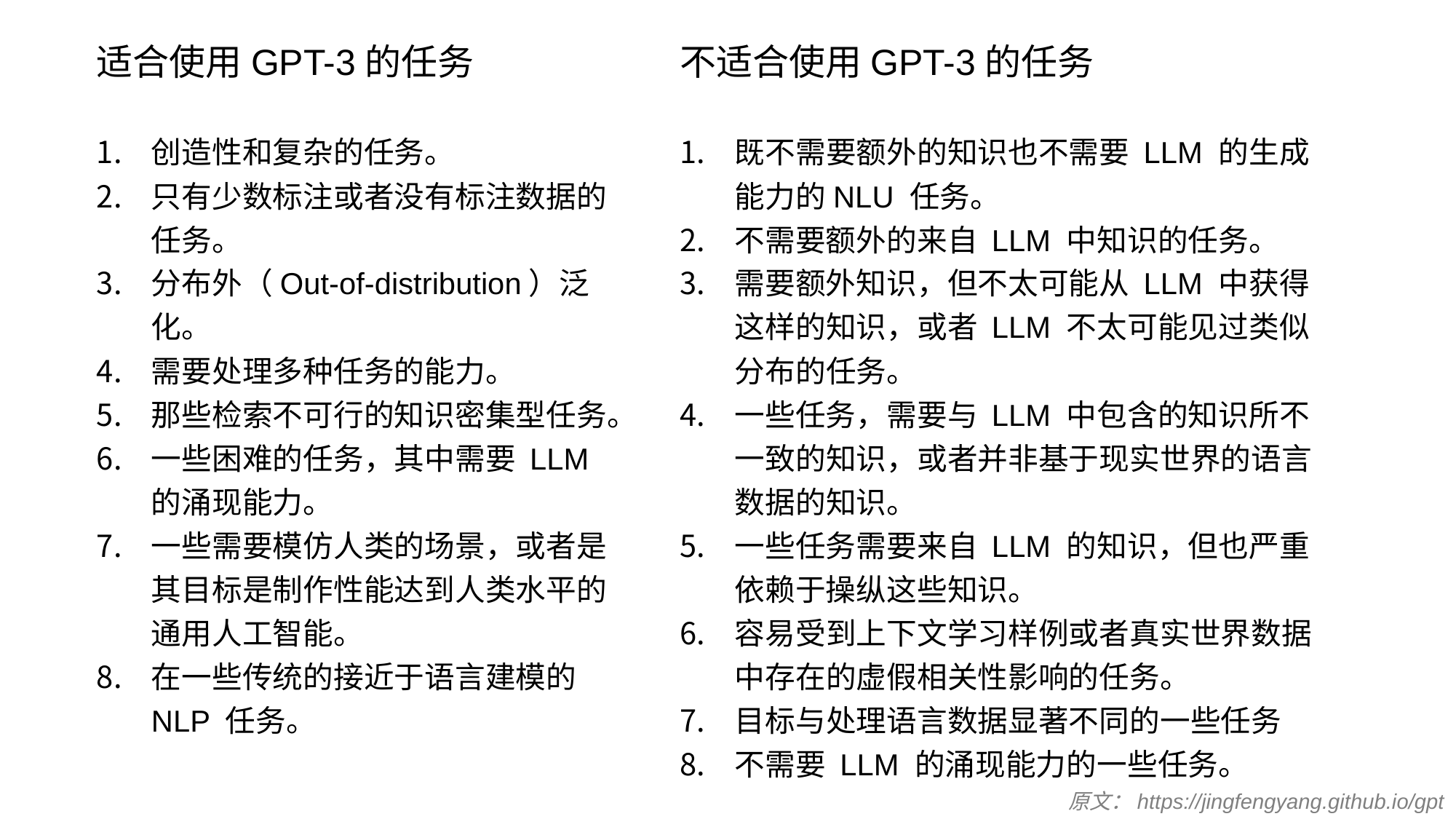

适合使用GPT-3的任务

创造性和复杂的任务。
只有少数标注或者没有标注数据的任务。
分布外（Out-of-distribution）泛化。
需要处理多种任务的能力。
那些检索不可行的知识密集型任务。
一些困难的任务，其中需要 LLM 的涌现能力。
一些需要模仿人类的场景，或者是其目标是制作性能达到人类水平的通用人工智能。
在一些传统的接近于语言建模的 NLP 任务。
不适合使用GPT-3的任务

既不需要额外的知识也不需要 LLM 的生成能力的NLU 任务。
不需要额外的来自 LLM 中知识的任务。
需要额外知识，但不太可能从 LLM 中获得这样的知识，或者 LLM 不太可能见过类似分布的任务。
一些任务，需要与 LLM 中包含的知识所不一致的知识，或者并非基于现实世界的语言数据的知识。
一些任务需要来自 LLM 的知识，但也严重依赖于操纵这些知识。
容易受到上下文学习样例或者真实世界数据中存在的虚假相关性影响的任务。
目标与处理语言数据显著不同的一些任务
不需要 LLM 的涌现能力的一些任务。
原文：https://jingfengyang.github.io/gpt